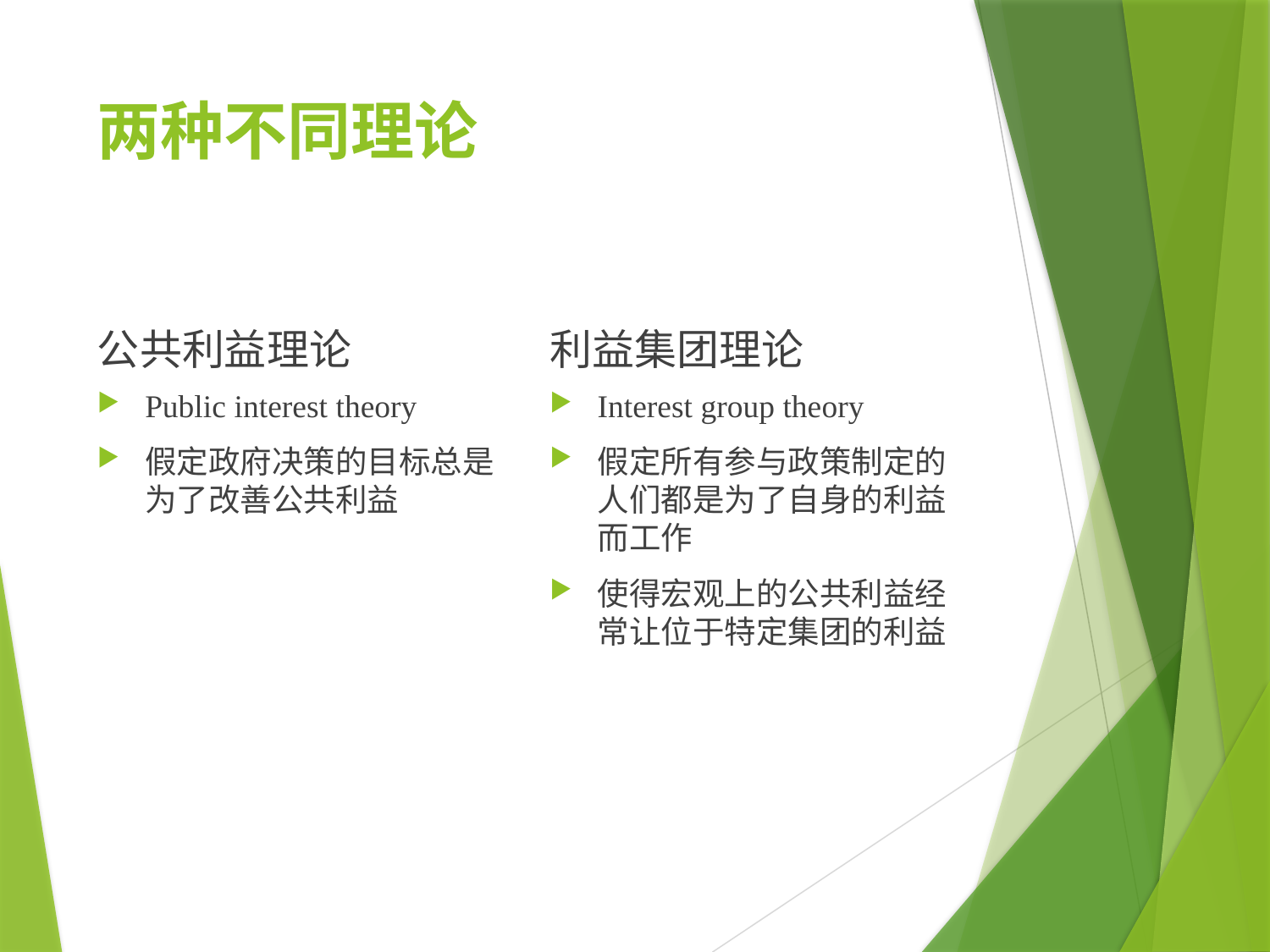

# 两种不同理论
公共利益理论
利益集团理论
Public interest theory
假定政府决策的目标总是为了改善公共利益
Interest group theory
假定所有参与政策制定的人们都是为了自身的利益而工作
使得宏观上的公共利益经常让位于特定集团的利益